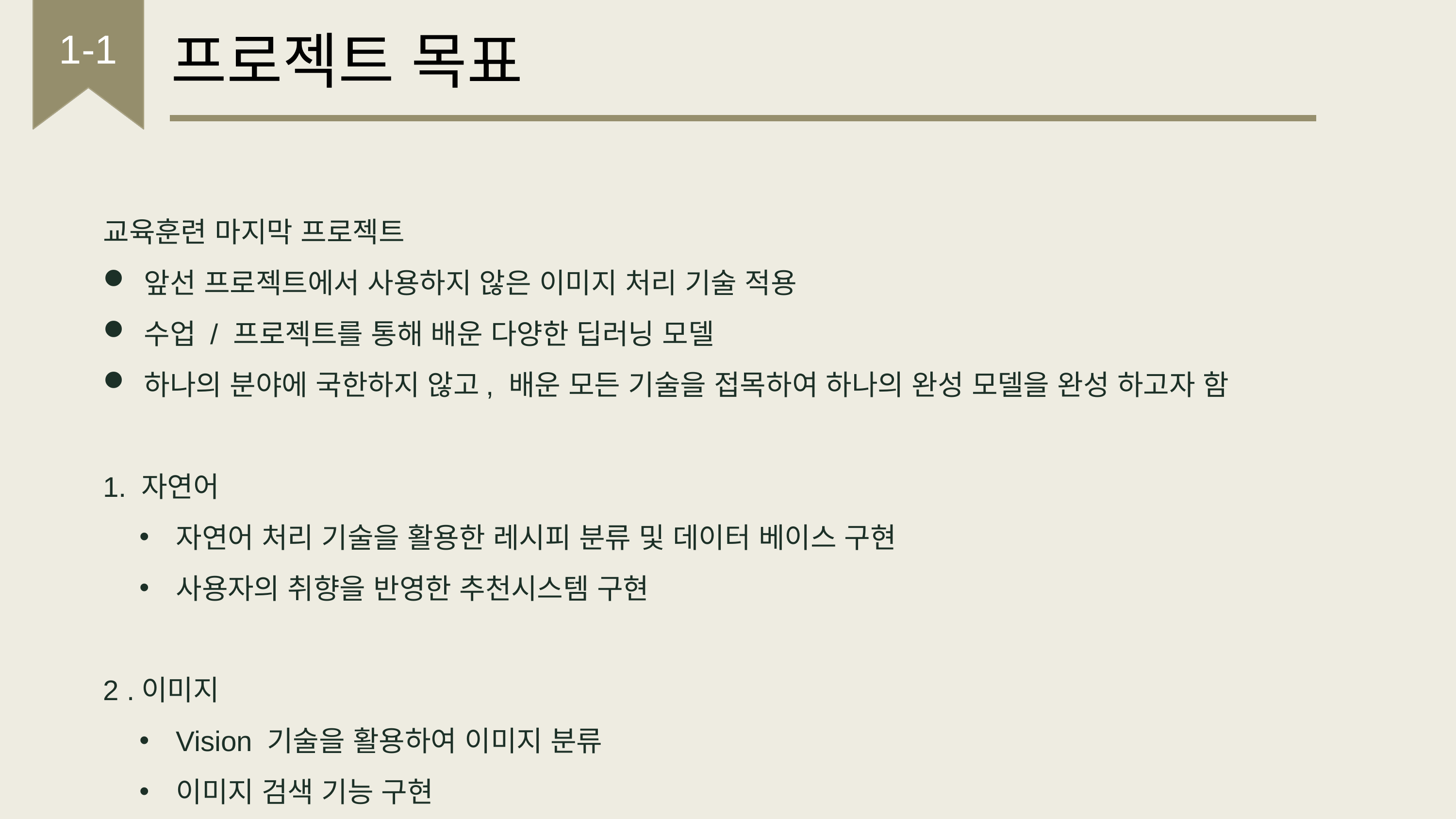

프로젝트 목표
1-1
교육훈련 마지막 프로젝트
앞선 프로젝트에서 사용하지 않은 이미지 처리 기술 적용
수업 / 프로젝트를 통해 배운 다양한 딥러닝 모델
하나의 분야에 국한하지 않고, 배운 모든 기술을 접목하여 하나의 완성 모델을 완성 하고자 함

1. 자연어
자연어 처리 기술을 활용한 레시피 분류 및 데이터 베이스 구현
사용자의 취향을 반영한 추천시스템 구현

2 .이미지
Vision 기술을 활용하여 이미지 분류
이미지 검색 기능 구현